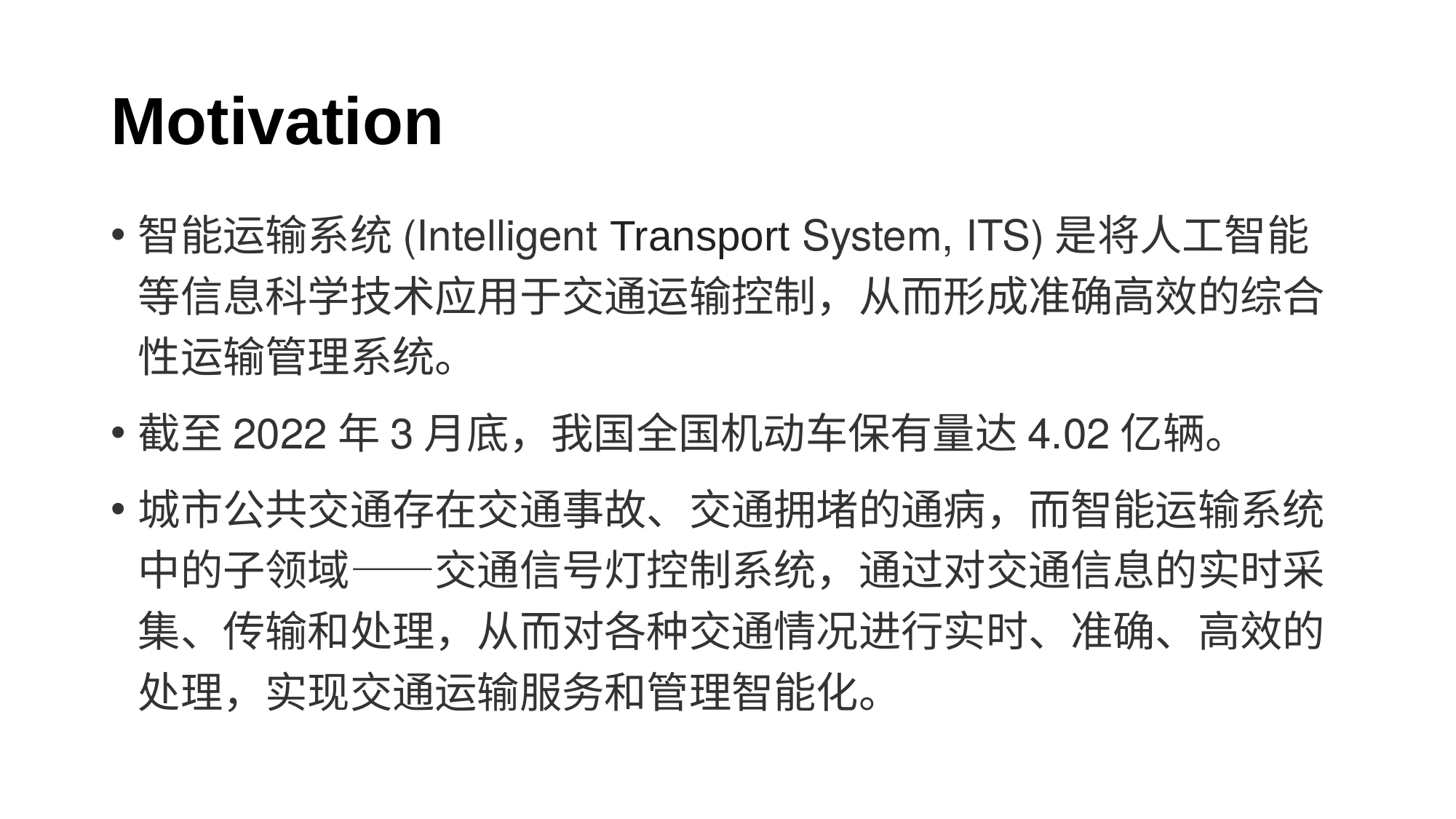

# Motivation
智能运输系统(Intelligent Transport System, ITS)是将人工智能等信息科学技术应用于交通运输控制，从而形成准确高效的综合性运输管理系统。
截至2022年3月底，我国全国机动车保有量达4.02亿辆。
城市公共交通存在交通事故、交通拥堵的通病，而智能运输系统中的子领域——交通信号灯控制系统，通过对交通信息的实时采集、传输和处理，从而对各种交通情况进行实时、准确、高效的处理，实现交通运输服务和管理智能化。